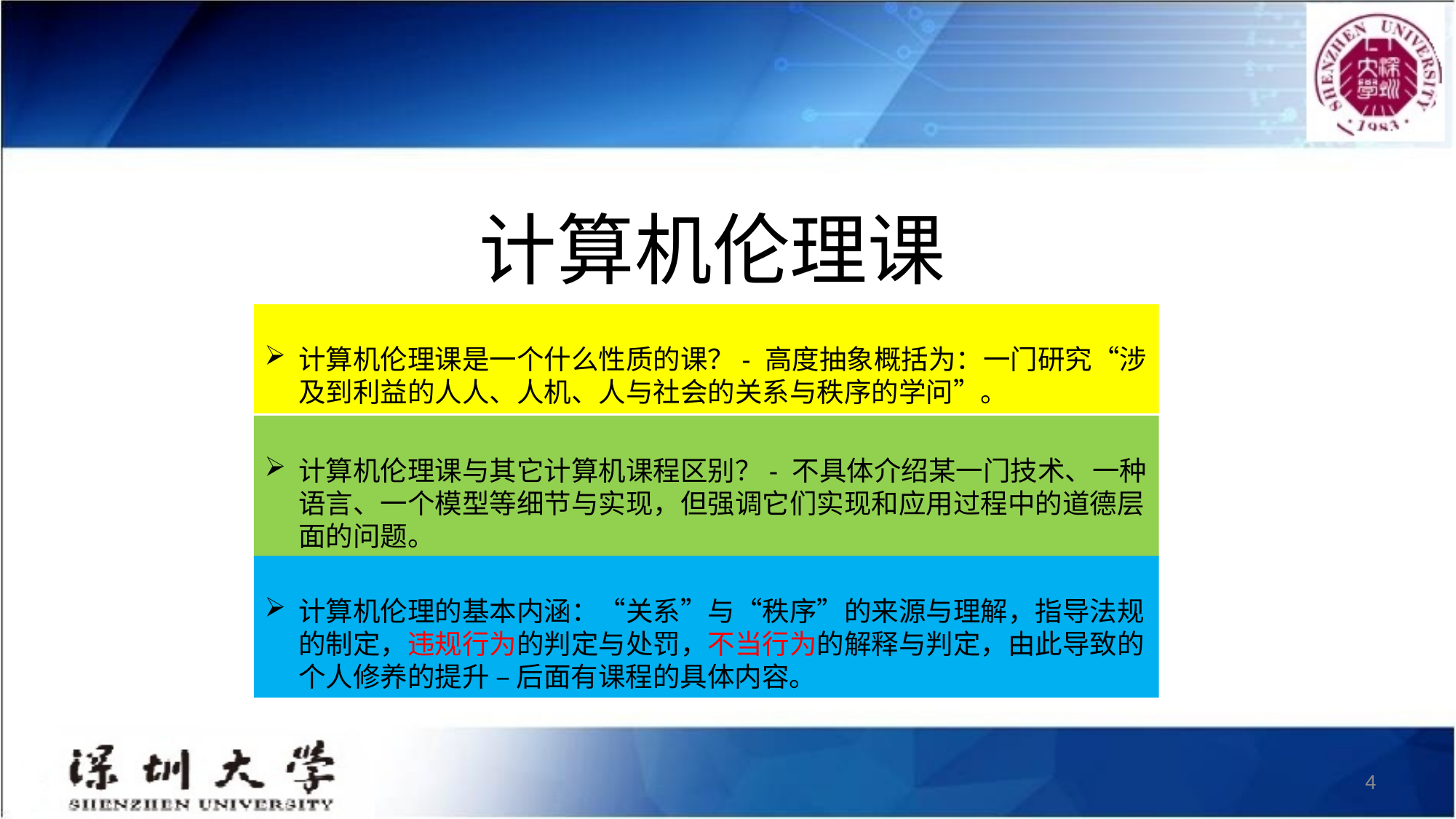

# 计算机伦理课

计算机伦理课是一个什么性质的课？- 高度抽象概括为：一门研究“涉及到利益的人人、人机、人与社会的关系与秩序的学问”。

计算机伦理课与其它计算机课程区别？- 不具体介绍某一门技术、一种语言、一个模型等细节与实现，但强调它们实现和应用过程中的道德层面的问题。

计算机伦理的基本内涵：“关系”与“秩序”的来源与理解，指导法规的制定，违规行为的判定与处罚，不当行为的解释与判定，由此导致的个人修养的提升 – 后面有课程的具体内容。
4